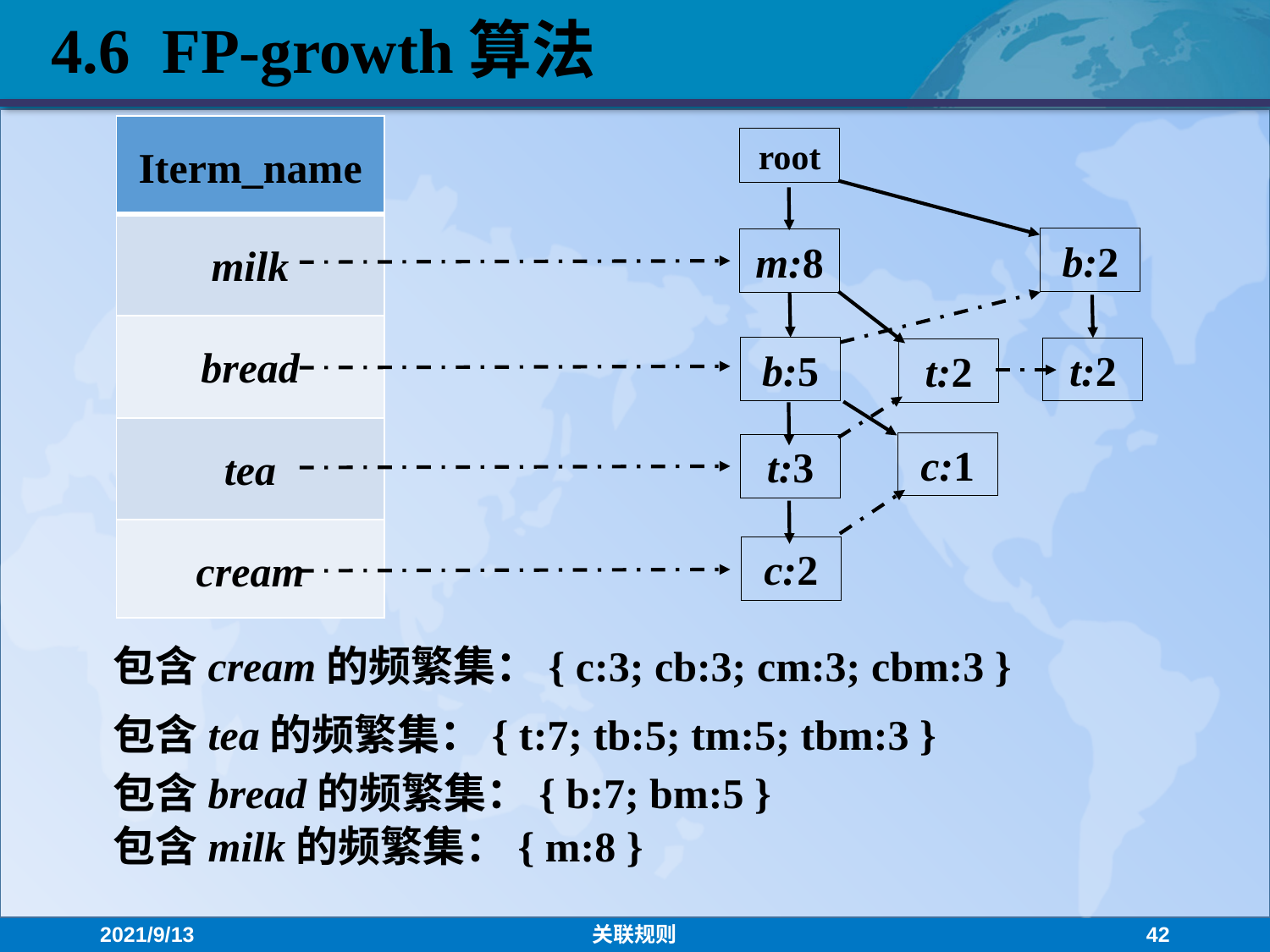

4.6  FP-growth算法
| Iterm\_name |
| --- |
| milk |
| bread |
| tea |
| cream |
root
b:2
m:8
b:5
t:2
t:2
c:1
t:3
c:2
包含cream的频繁集：{ c:3; cb:3; cm:3; cbm:3 }
包含tea的频繁集：{ t:7; tb:5; tm:5; tbm:3 }
包含bread的频繁集：{ b:7; bm:5 }
包含milk的频繁集：{ m:8 }
2021/9/13
关联规则
42